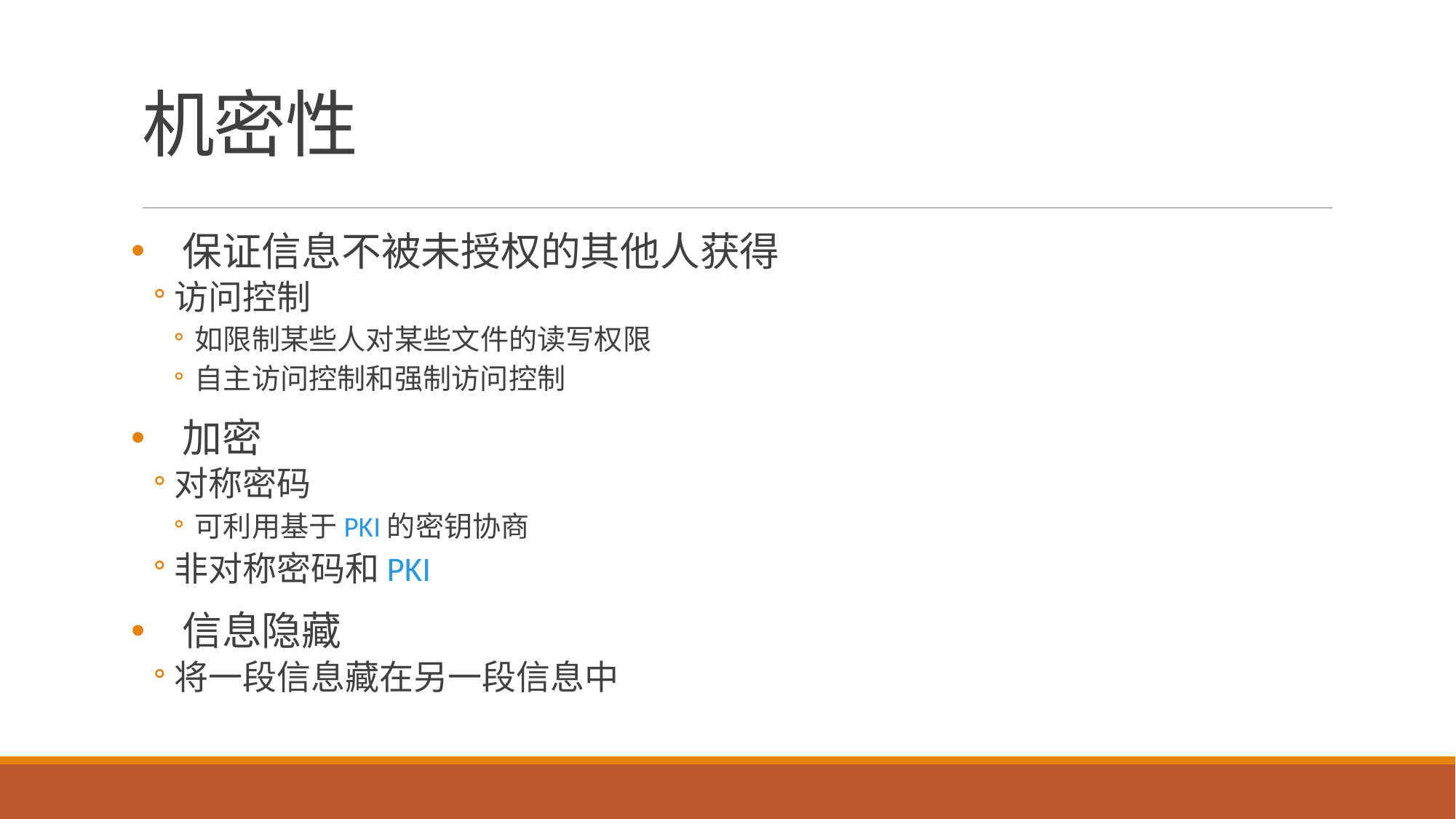

# 机密性
保证信息不被未授权的其他人获得
访问控制
如限制某些人对某些文件的读写权限
自主访问控制和强制访问控制
加密
对称密码
可利用基于PKI的密钥协商
非对称密码和PKI
信息隐藏
将一段信息藏在另一段信息中